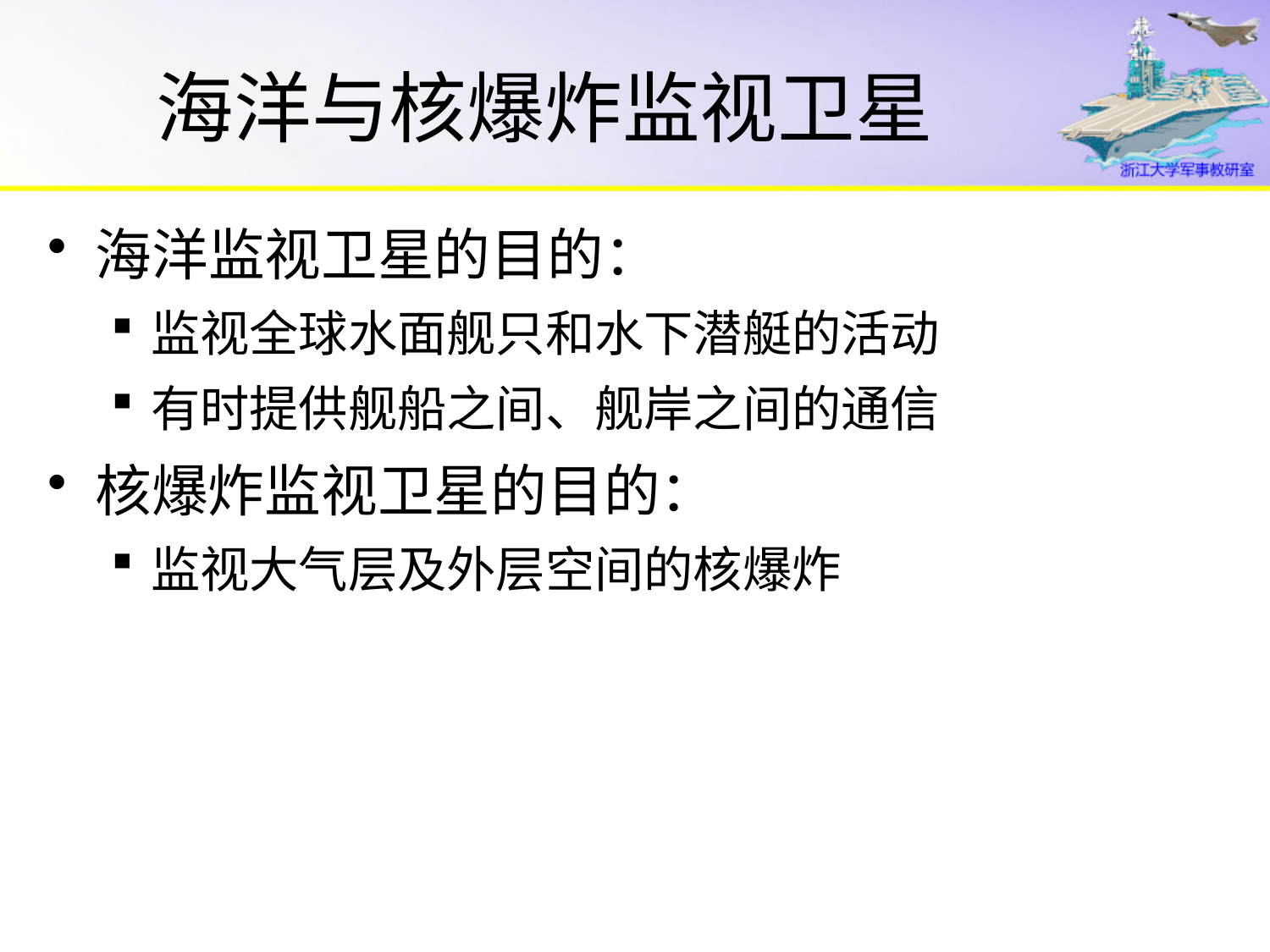

# 海洋与核爆炸监视卫星
海洋监视卫星的目的：
监视全球水面舰只和水下潜艇的活动
有时提供舰船之间、舰岸之间的通信
核爆炸监视卫星的目的：
监视大气层及外层空间的核爆炸